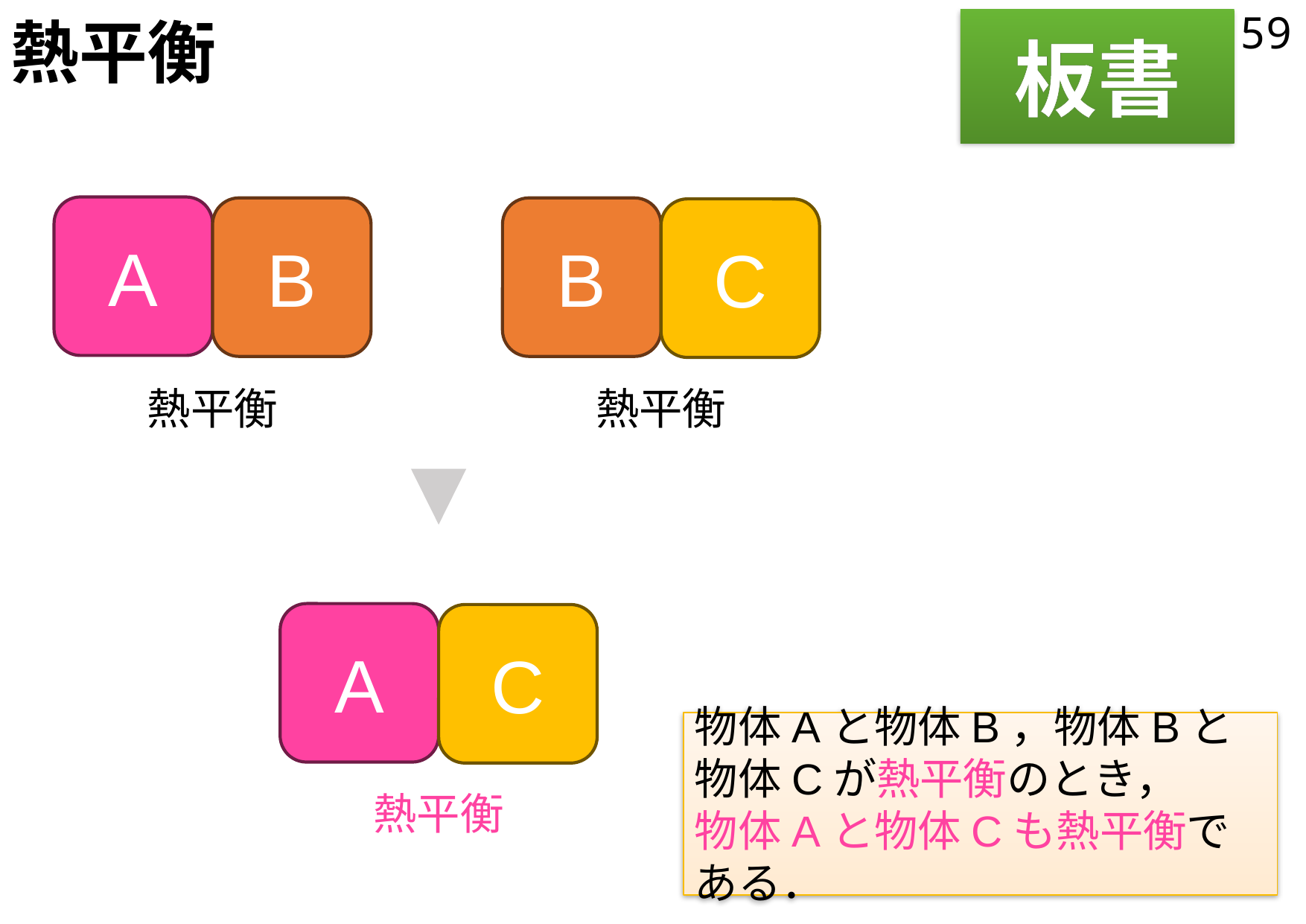

# 熱平衡
59
板書
A
B
B
C
熱平衡
熱平衡

A
C
物体Aと物体B，物体Bと物体Cが熱平衡のとき，
物体Aと物体Cも熱平衡である．
熱平衡